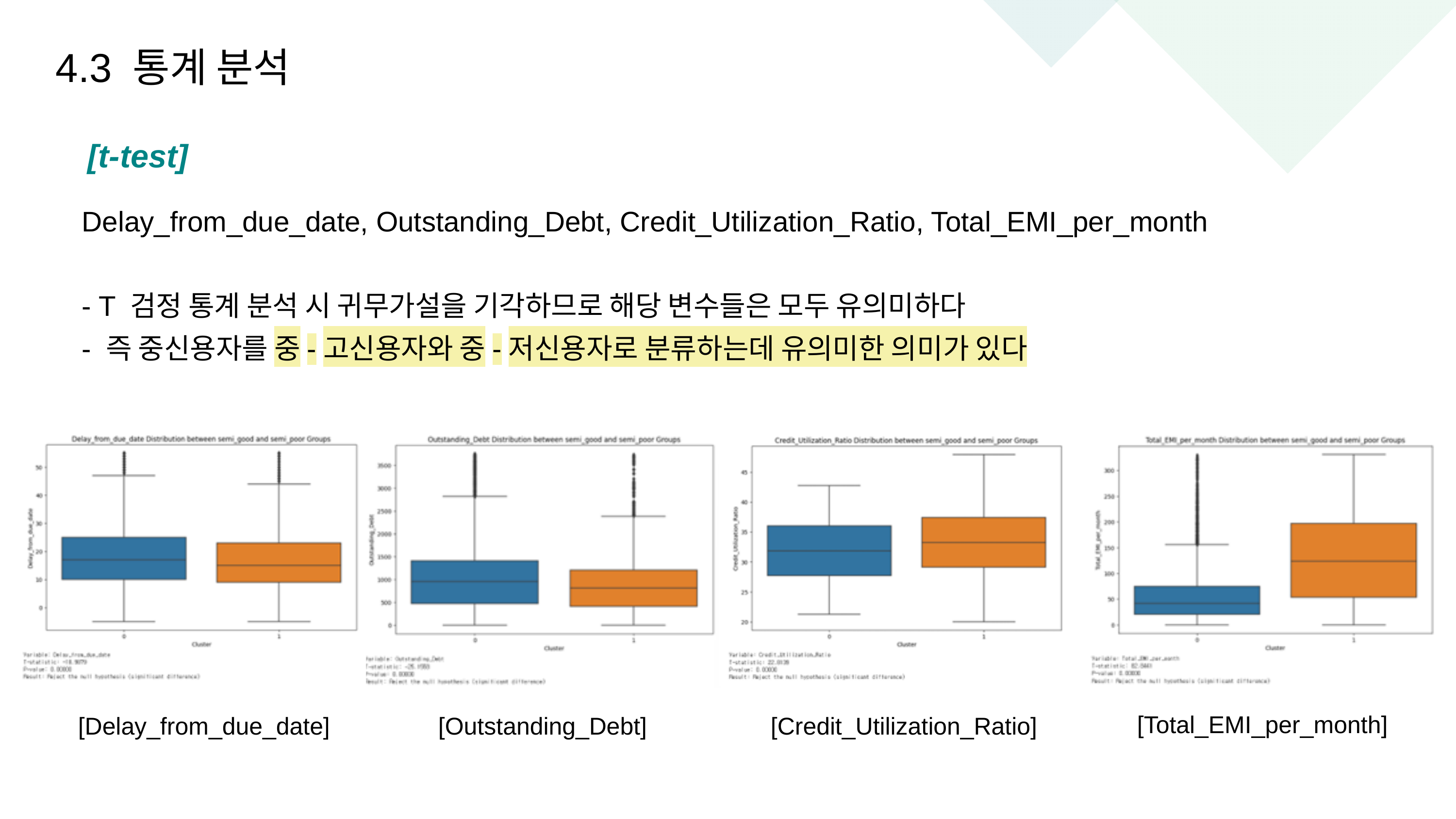

4.3 통계 분석
[t-test]
Delay_from_due_date, Outstanding_Debt, Credit_Utilization_Ratio, Total_EMI_per_month

- T 검정 통계 분석 시 귀무가설을 기각하므로 해당 변수들은 모두 유의미하다
- 즉 중신용자를 중-고신용자와 중-저신용자로 분류하는데 유의미한 의미가 있다

[Total_EMI_per_month]
[Delay_from_due_date]
[Outstanding_Debt]
[Credit_Utilization_Ratio]